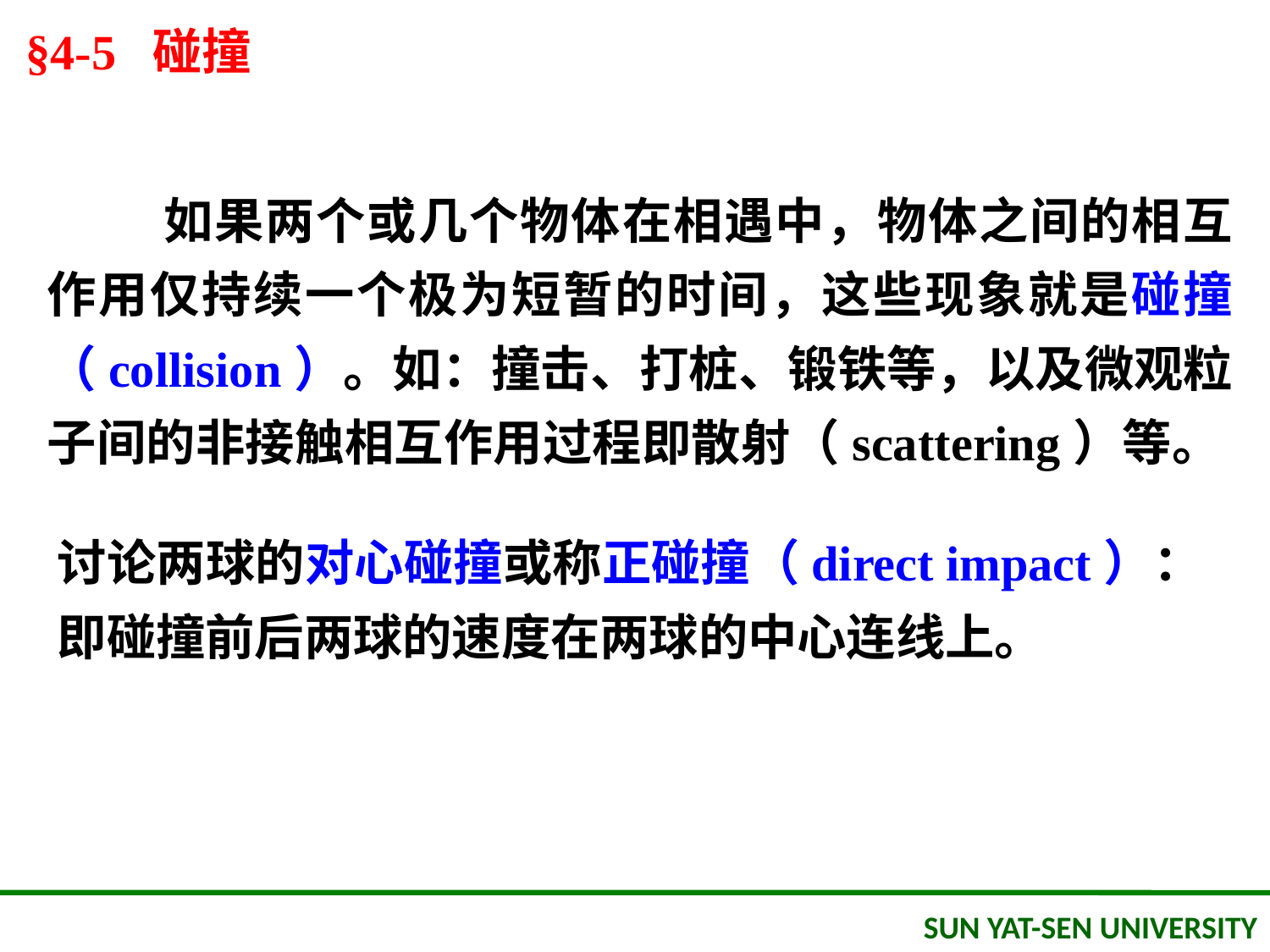

§4-5  碰撞
        如果两个或几个物体在相遇中，物体之间的相互作用仅持续一个极为短暂的时间，这些现象就是碰撞（collision）。如：撞击、打桩、锻铁等，以及微观粒子间的非接触相互作用过程即散射（scattering）等。
讨论两球的对心碰撞或称正碰撞（direct impact）：即碰撞前后两球的速度在两球的中心连线上。